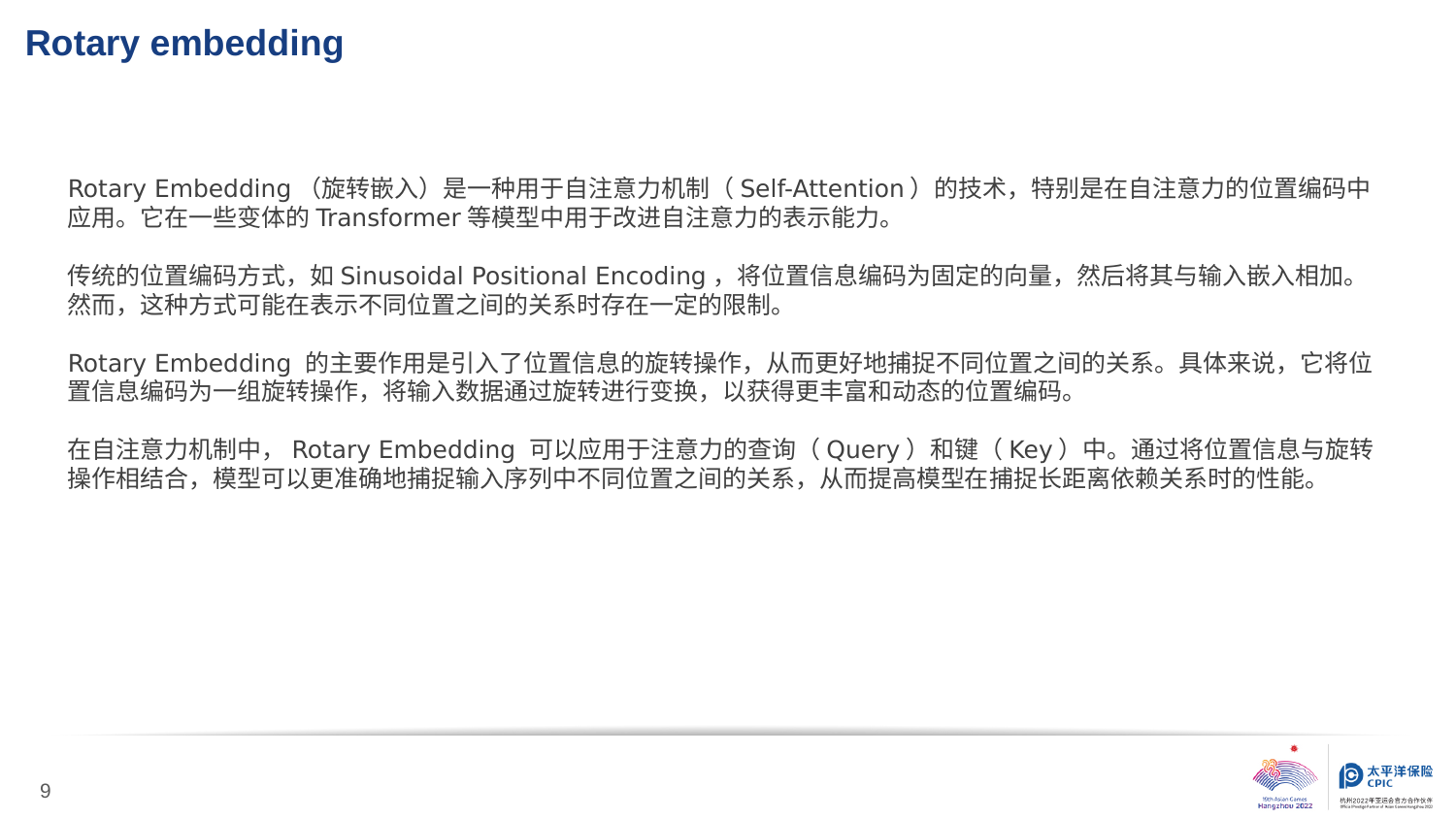

Rotary embedding

Rotary Embedding（旋转嵌入）是一种用于自注意力机制（Self-Attention）的技术，特别是在自注意力的位置编码中应用。它在一些变体的Transformer等模型中用于改进自注意力的表示能力。

传统的位置编码方式，如Sinusoidal Positional Encoding，将位置信息编码为固定的向量，然后将其与输入嵌入相加。然而，这种方式可能在表示不同位置之间的关系时存在一定的限制。

Rotary Embedding 的主要作用是引入了位置信息的旋转操作，从而更好地捕捉不同位置之间的关系。具体来说，它将位置信息编码为一组旋转操作，将输入数据通过旋转进行变换，以获得更丰富和动态的位置编码。

在自注意力机制中，Rotary Embedding 可以应用于注意力的查询（Query）和键（Key）中。通过将位置信息与旋转操作相结合，模型可以更准确地捕捉输入序列中不同位置之间的关系，从而提高模型在捕捉长距离依赖关系时的性能。